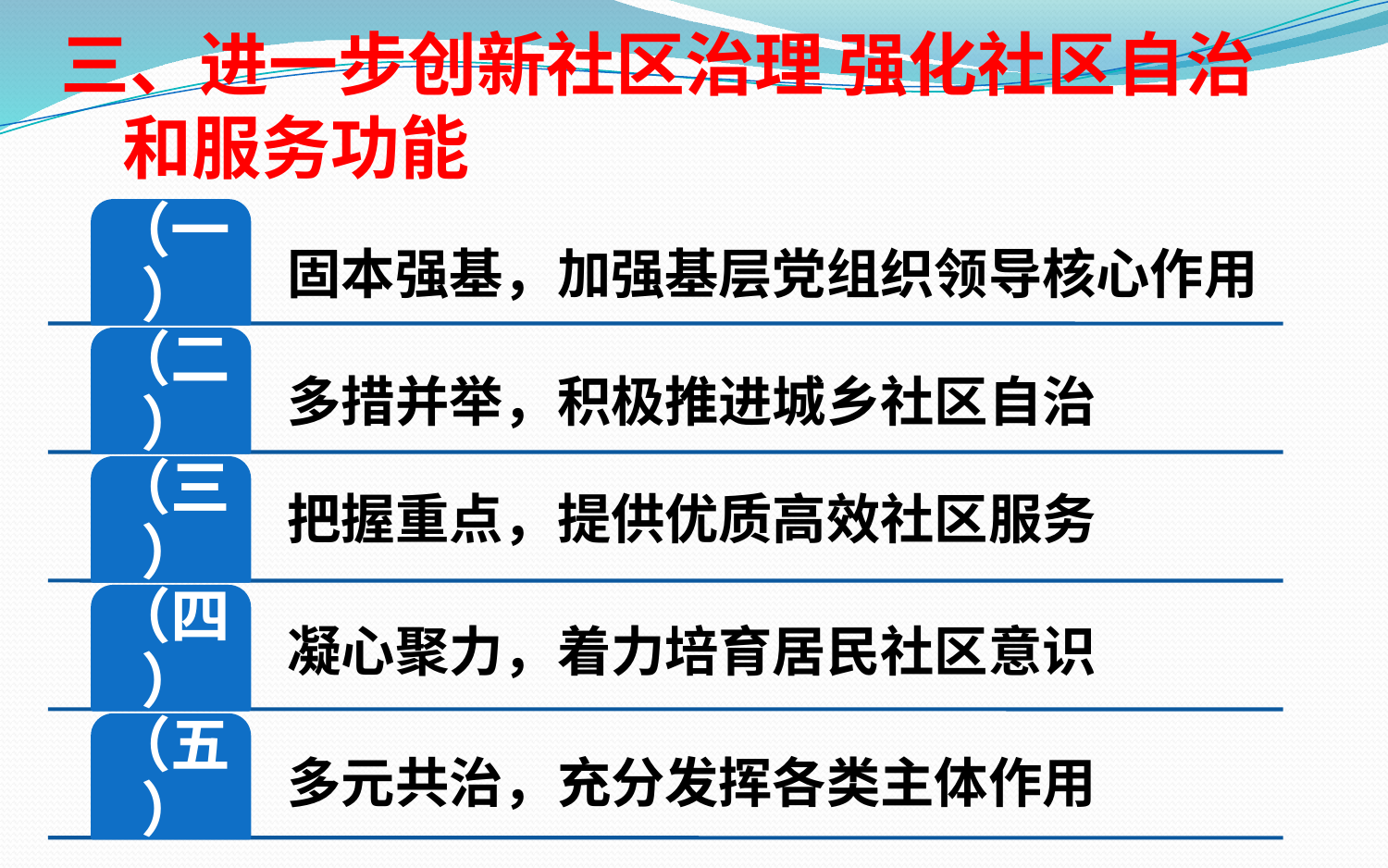

# 三、进一步创新社区治理 强化社区自治 和服务功能
固本强基，加强基层党组织领导核心作用
（一）
多措并举，积极推进城乡社区自治
（二）
把握重点，提供优质高效社区服务
（三）
凝心聚力，着力培育居民社区意识
（四）
多元共治，充分发挥各类主体作用
（五）